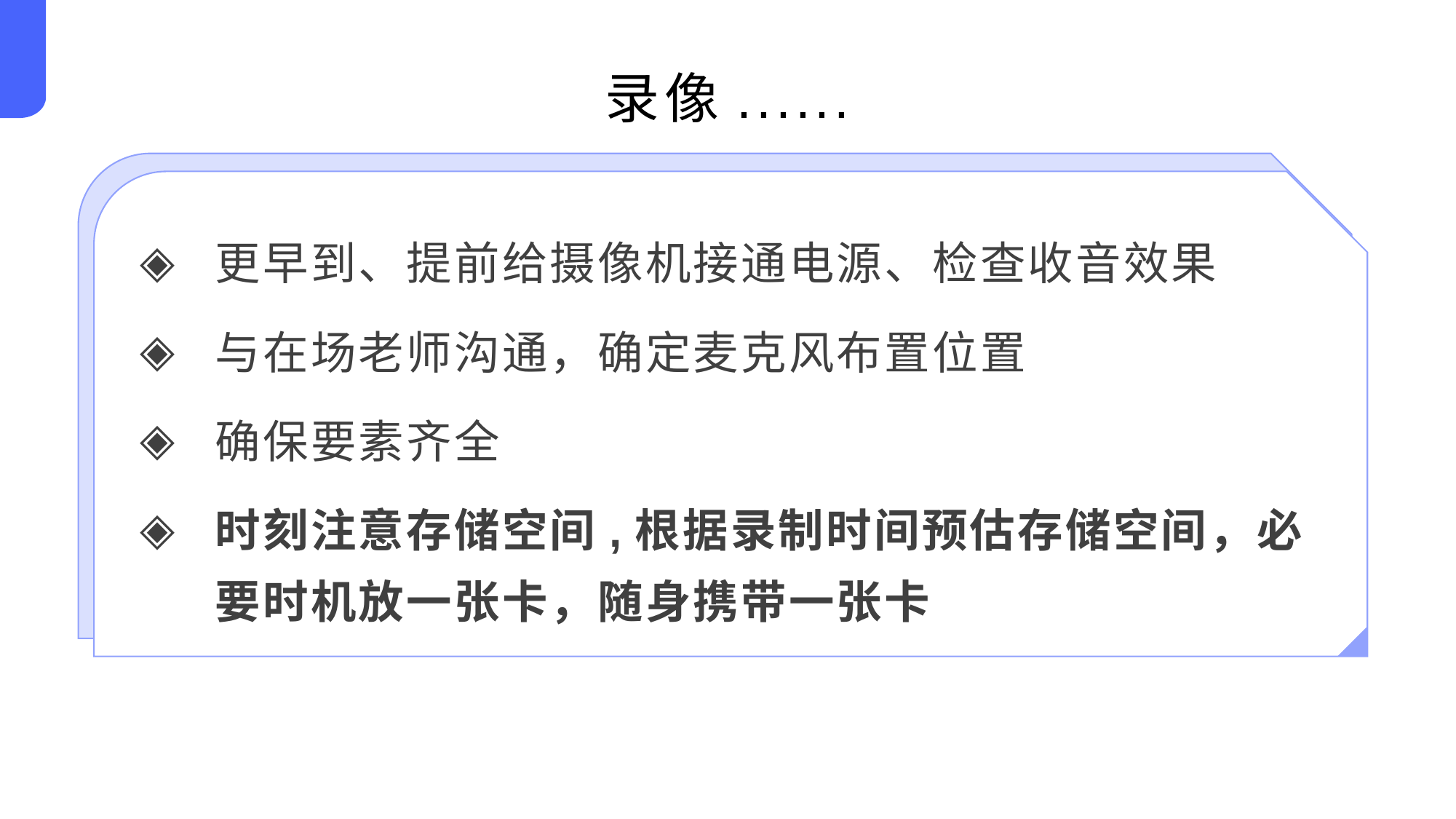

录像......

更早到、提前给摄像机接通电源、检查收音效果
与在场老师沟通，确定麦克风布置位置
确保要素齐全
时刻注意存储空间,根据录制时间预估存储空间，必要时机放一张卡，随身携带一张卡